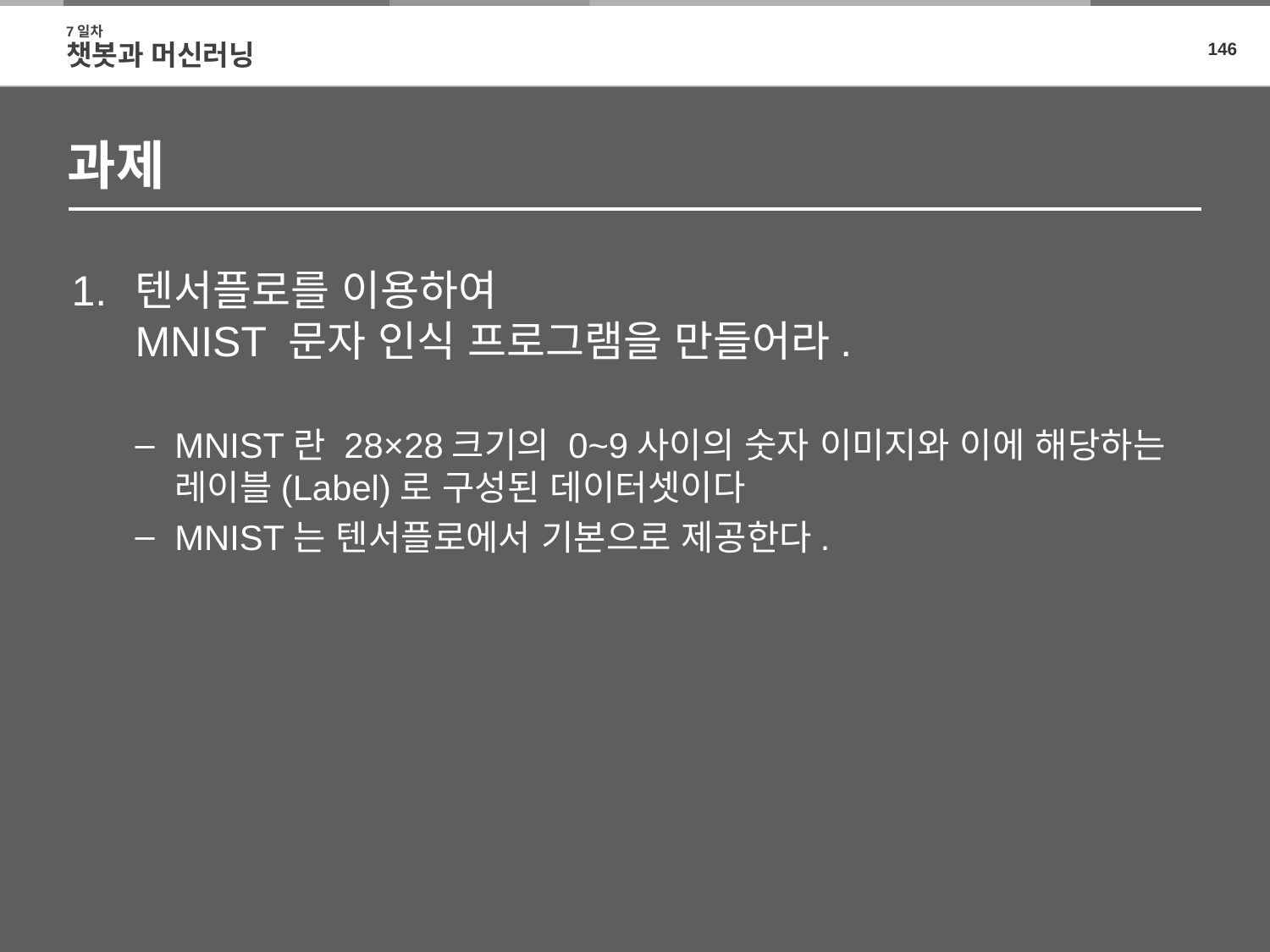

7일차
챗봇과 머신러닝
# 과제
텐서플로를 이용하여
MNIST 문자 인식 프로그램을 만들어라.
MNIST란 28×28크기의 0~9사이의 숫자 이미지와 이에 해당하는 레이블(Label)로 구성된 데이터셋이다
MNIST는 텐서플로에서 기본으로 제공한다.